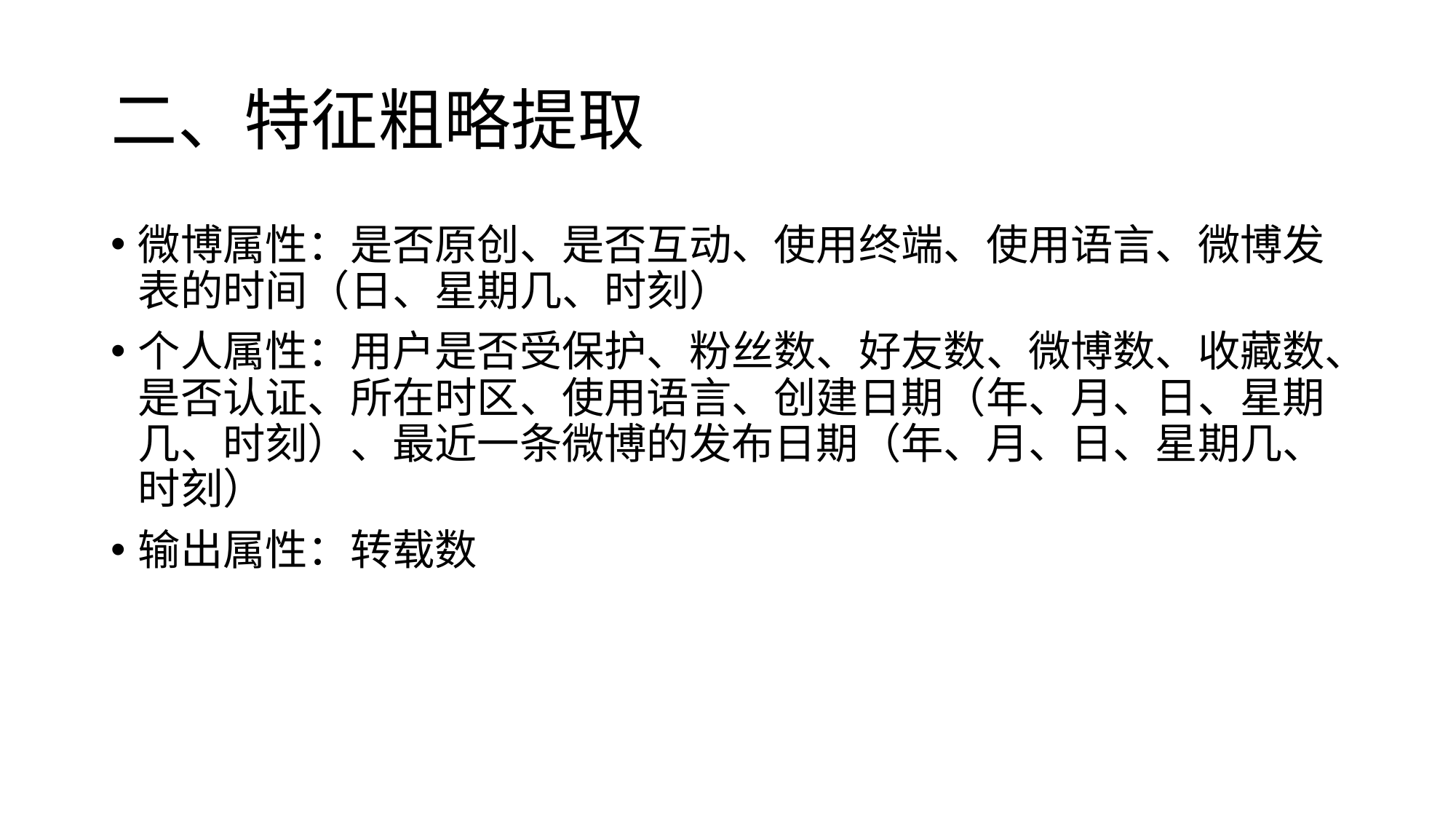

# 二、特征粗略提取
微博属性：是否原创、是否互动、使用终端、使用语言、微博发表的时间（日、星期几、时刻）
个人属性：用户是否受保护、粉丝数、好友数、微博数、收藏数、是否认证、所在时区、使用语言、创建日期（年、月、日、星期几、时刻）、最近一条微博的发布日期（年、月、日、星期几、时刻）
输出属性：转载数